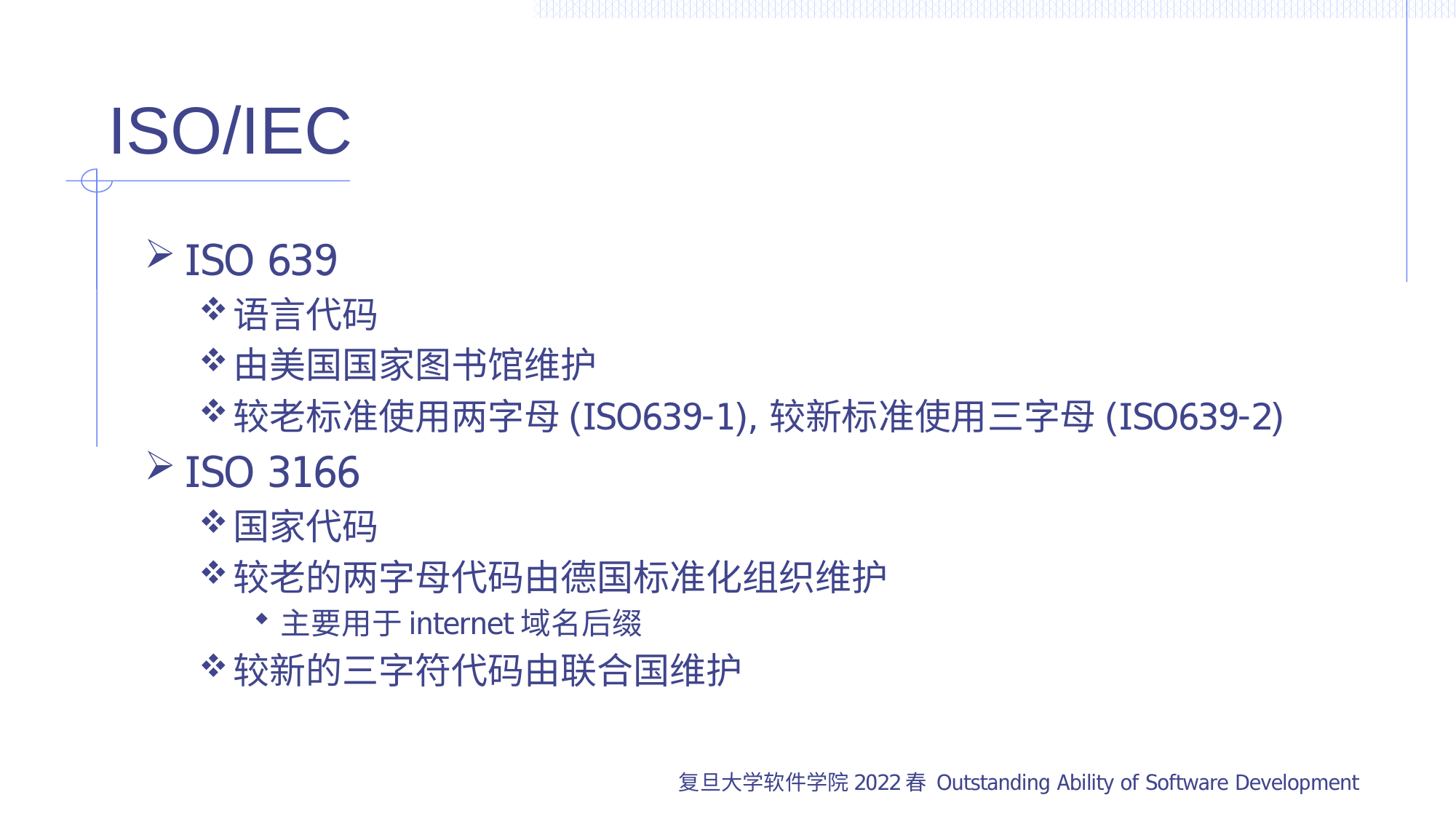

# ISO/IEC
ISO 639
语言代码
由美国国家图书馆维护
较老标准使用两字母(ISO639-1),较新标准使用三字母(ISO639-2)
ISO 3166
国家代码
较老的两字母代码由德国标准化组织维护
主要用于internet域名后缀
较新的三字符代码由联合国维护